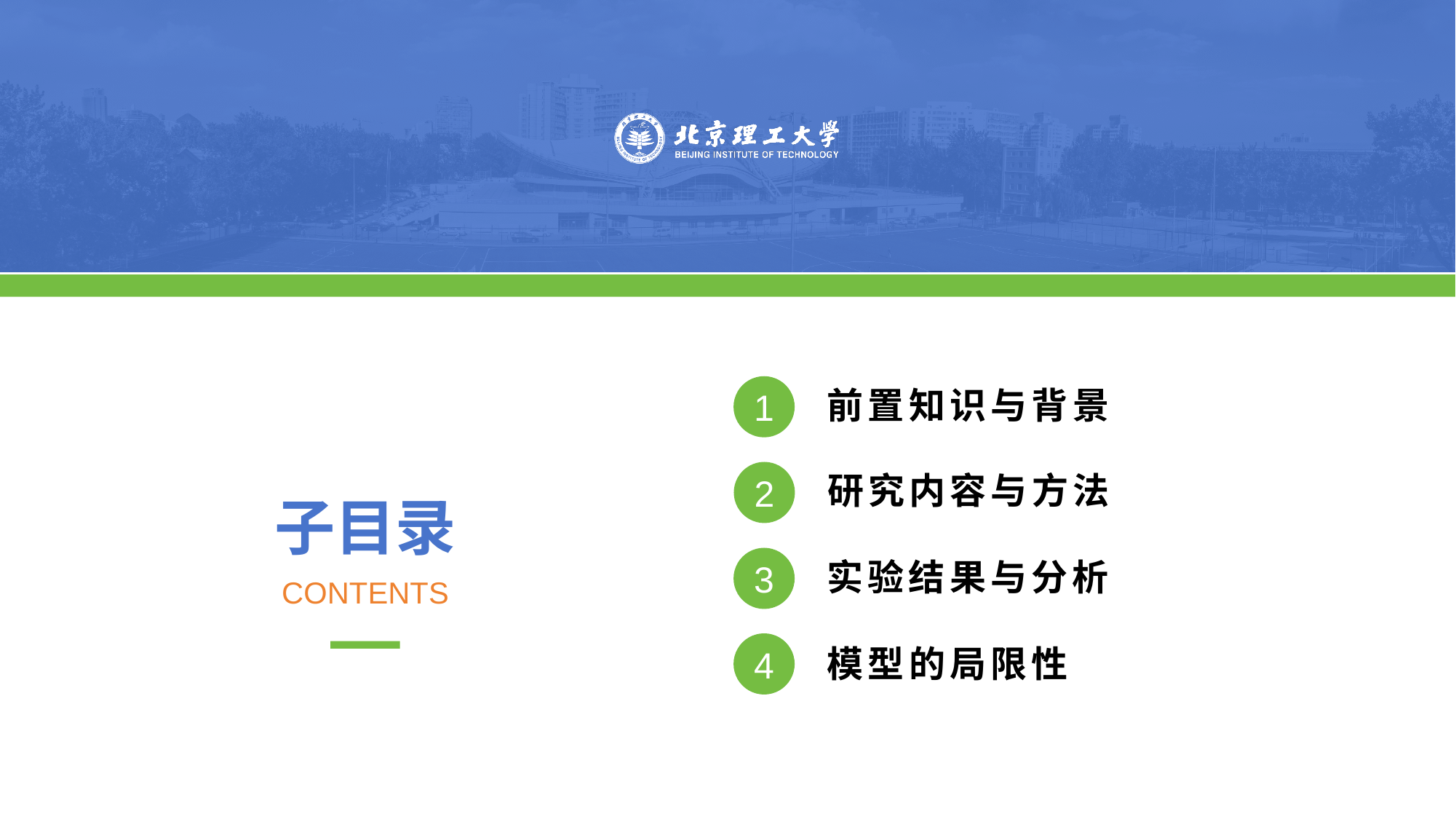

1
前置知识与背景
2
研究内容与方法
子目录
3
实验结果与分析
CONTENTS
4
模型的局限性